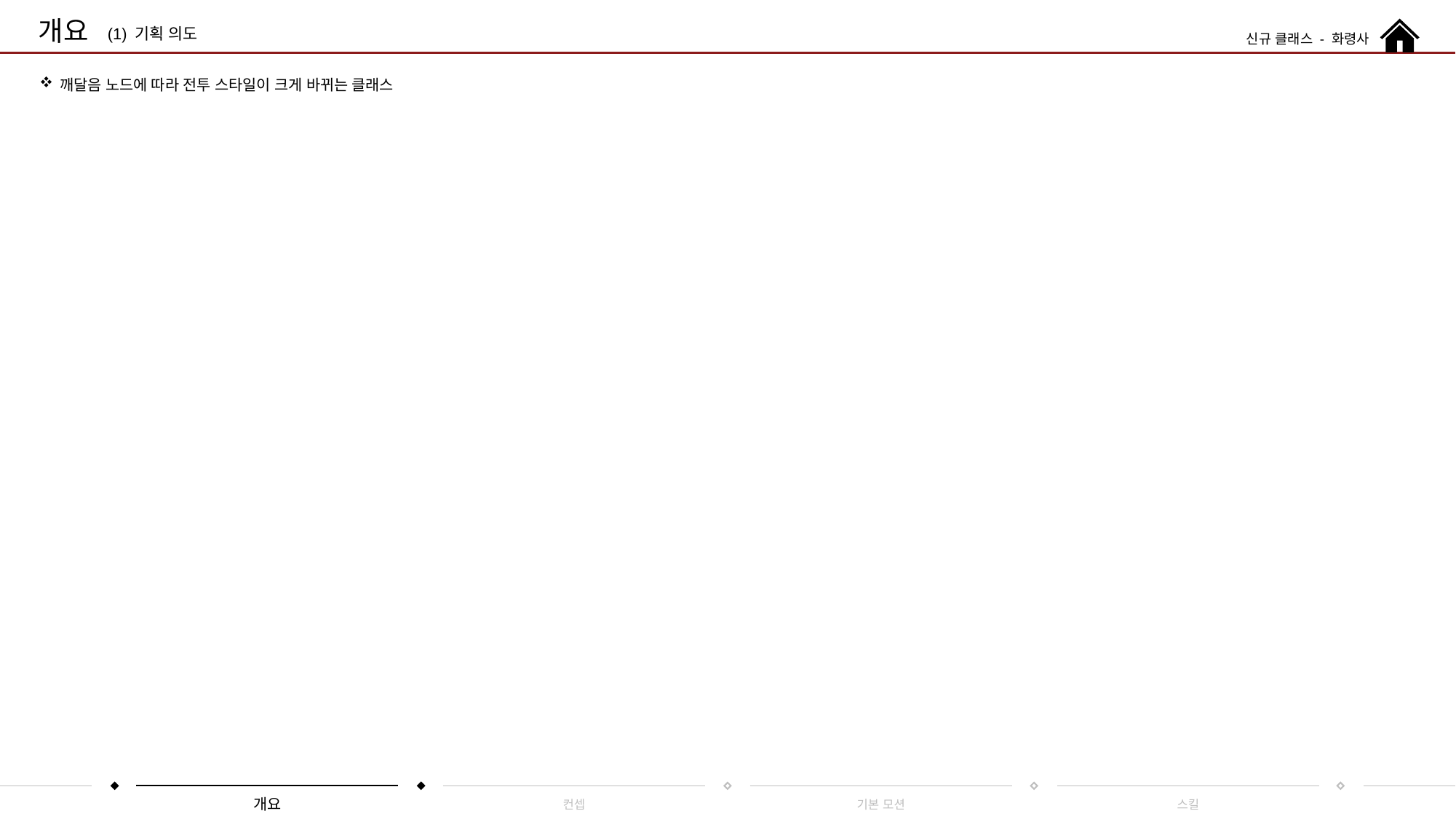

개요
기획 의도

신규 클래스 - 화령사
깨달음 노드에 따라 전투 스타일이 크게 바뀌는 클래스

컨셉
개요
기본 모션
스킬